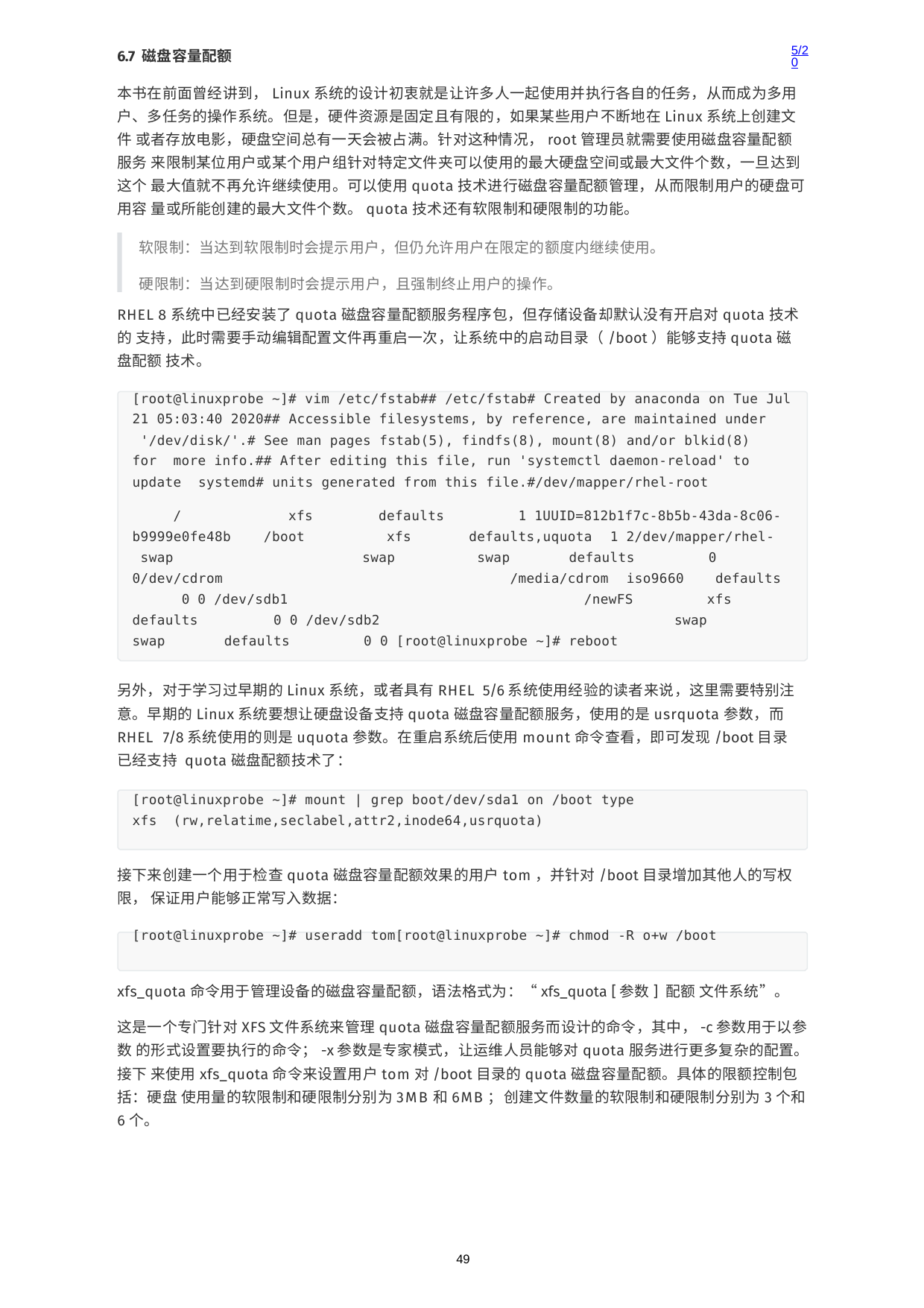

5/20
6.7 磁盘容量配额
本书在前面曾经讲到，Linux系统的设计初衷就是让许多人一起使用并执行各自的任务，从而成为多用  户、多任务的操作系统。但是，硬件资源是固定且有限的，如果某些用户不断地在Linux系统上创建文件 或者存放电影，硬盘空间总有一天会被占满。针对这种情况，root管理员就需要使用磁盘容量配额服务 来限制某位用户或某个用户组针对特定文件夹可以使用的最大硬盘空间或最大文件个数，一旦达到这个 最大值就不再允许继续使用。可以使用quota技术进行磁盘容量配额管理，从而限制用户的硬盘可用容 量或所能创建的最大文件个数。quota技术还有软限制和硬限制的功能。
软限制：当达到软限制时会提示用户，但仍允许用户在限定的额度内继续使用。 硬限制：当达到硬限制时会提示用户，且强制终止用户的操作。
RHEL 8系统中已经安装了quota磁盘容量配额服务程序包，但存储设备却默认没有开启对quota技术的 支持，此时需要手动编辑配置文件再重启一次，让系统中的启动目录（/boot）能够支持quota磁盘配额 技术。

[root@linuxprobe ~]# vim /etc/fstab## /etc/fstab# Created by anaconda on Tue Jul
21 05:03:40 2020## Accessible filesystems, by reference, are maintained under  '/dev/disk/'.# See man pages fstab(5), findfs(8), mount(8) and/or blkid(8) for  more info.## After editing this file, run 'systemctl daemon-reload' to update  systemd# units generated from this file.#/dev/mapper/rhel-root

/  b9999e0fe48b  swap  0/dev/cdrom
xfs
/boot
defaults  xfs
swap
1 1UUID=812b1f7c-8b5b-43da-8c06-
defaults,uquota	1 2/dev/mapper/rhel-
swap	defaults	0
/media/cdrom	iso9660
/newFS
defaults  xfs
0 0 /dev/sdb1
defaults	0 0 /dev/sdb2
swap	defaults	0 0 [root@linuxprobe ~]# reboot
swap
另外，对于学习过早期的Linux系统，或者具有RHEL 5/6系统使用经验的读者来说，这里需要特别注 意。早期的Linux系统要想让硬盘设备支持quota磁盘容量配额服务，使用的是usrquota参数，而RHEL  7/8系统使用的则是uquota参数。在重启系统后使用mount命令查看，即可发现/boot目录已经支持 quota磁盘配额技术了：

[root@linuxprobe ~]# mount | grep boot/dev/sda1 on /boot type xfs  (rw,relatime,seclabel,attr2,inode64,usrquota)

接下来创建一个用于检查quota磁盘容量配额效果的用户tom，并针对/boot目录增加其他人的写权限， 保证用户能够正常写入数据：

[root@linuxprobe ~]# useradd tom[root@linuxprobe ~]# chmod -R o+w /boot

xfs_quota命令用于管理设备的磁盘容量配额，语法格式为：“xfs_quota [参数] 配额 文件系统”。
这是一个专门针对XFS文件系统来管理quota磁盘容量配额服务而设计的命令，其中，-c参数用于以参数 的形式设置要执行的命令；-x参数是专家模式，让运维人员能够对quota服务进行更多复杂的配置。接下 来使用xfs_quota命令来设置用户tom对/boot目录的quota磁盘容量配额。具体的限额控制包括：硬盘 使用量的软限制和硬限制分别为3MB和6MB；创建文件数量的软限制和硬限制分别为3个和6个。

49